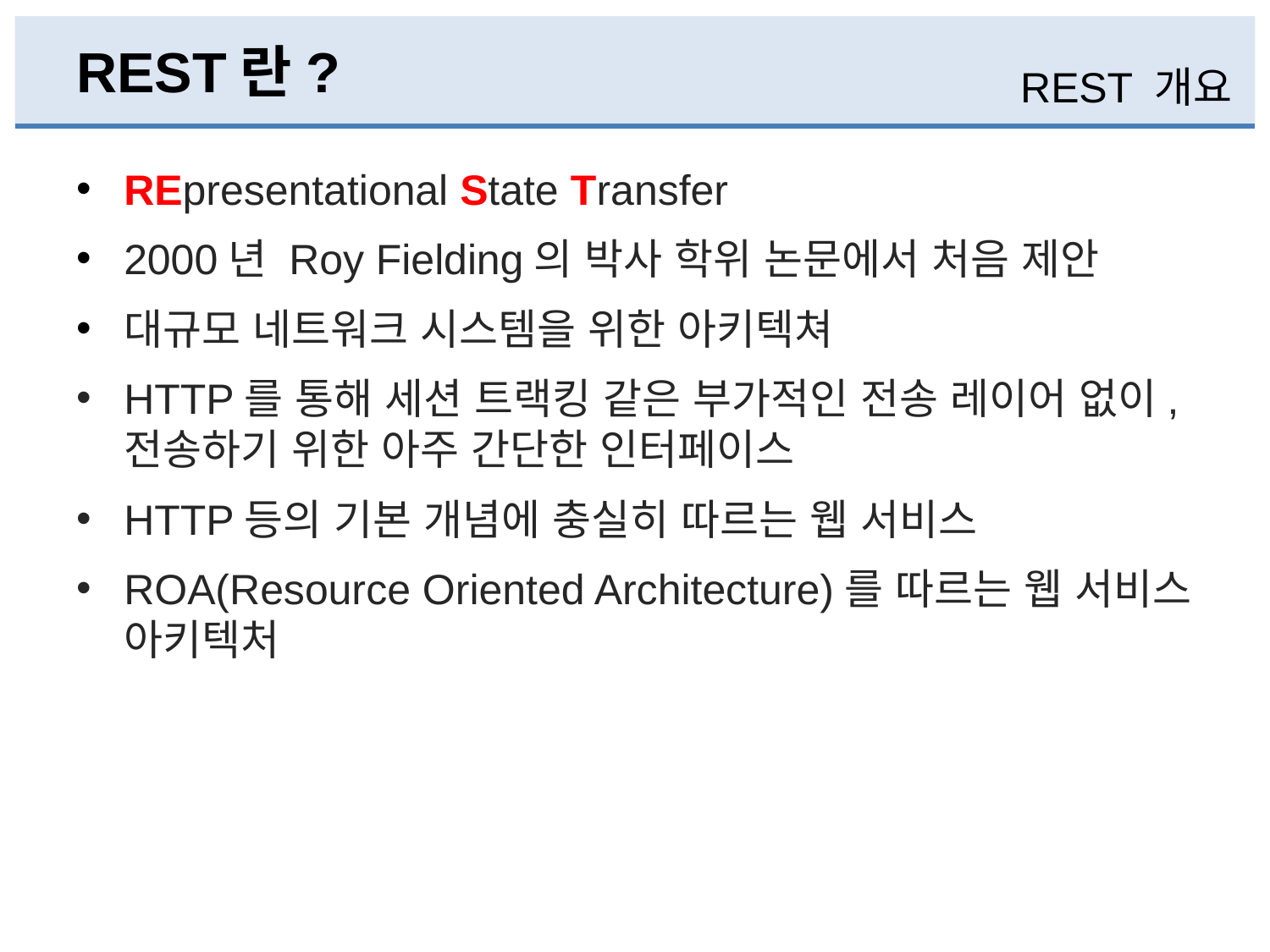

# REST란?
REST 개요
REpresentational State Transfer
2000년 Roy Fielding의 박사 학위 논문에서 처음 제안
대규모 네트워크 시스템을 위한 아키텍쳐
HTTP를 통해 세션 트랙킹 같은 부가적인 전송 레이어 없이, 전송하기 위한 아주 간단한 인터페이스
HTTP등의 기본 개념에 충실히 따르는 웹 서비스
ROA(Resource Oriented Architecture)를 따르는 웹 서비스 아키텍처